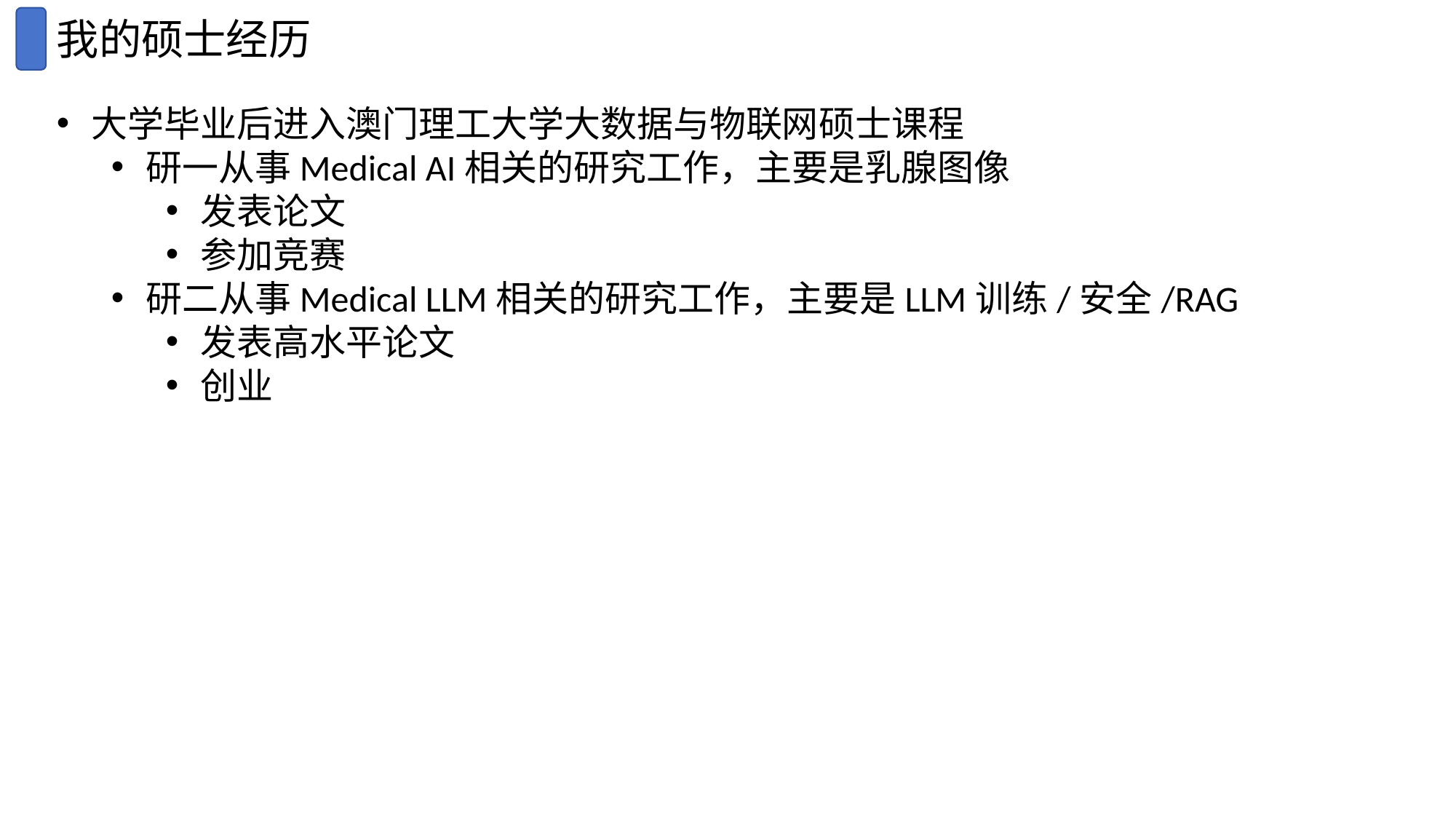

我的硕士经历

大学毕业后进入澳门理工大学大数据与物联网硕士课程
研一从事Medical AI相关的研究工作，主要是乳腺图像
发表论文
参加竞赛
研二从事Medical LLM相关的研究工作，主要是LLM训练/安全/RAG
发表高水平论文
创业